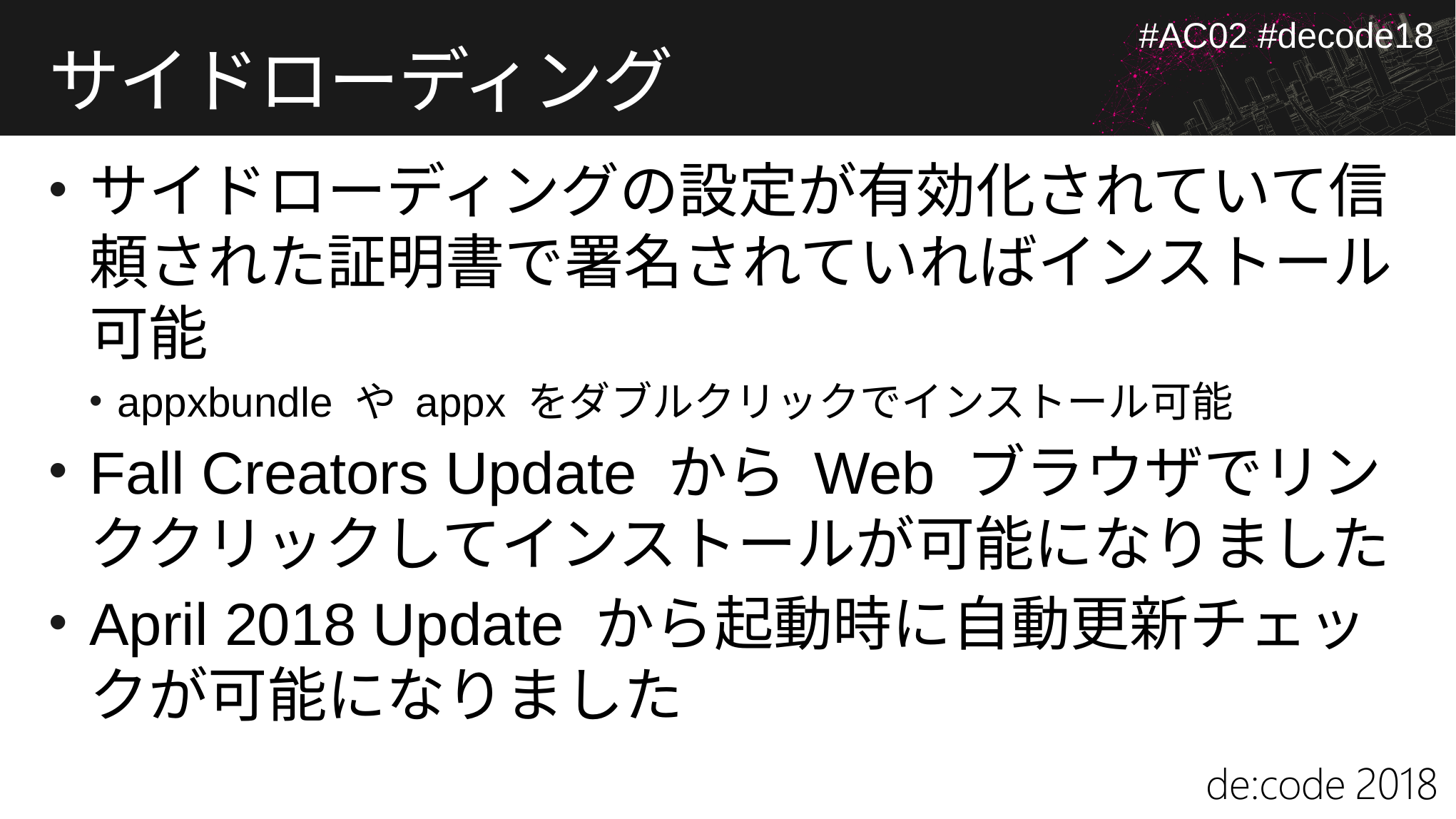

# サイドローディング
サイドローディングの設定が有効化されていて信頼された証明書で署名されていればインストール可能
appxbundle や appx をダブルクリックでインストール可能
Fall Creators Update から Web ブラウザでリンククリックしてインストールが可能になりました
April 2018 Update から起動時に自動更新チェックが可能になりました